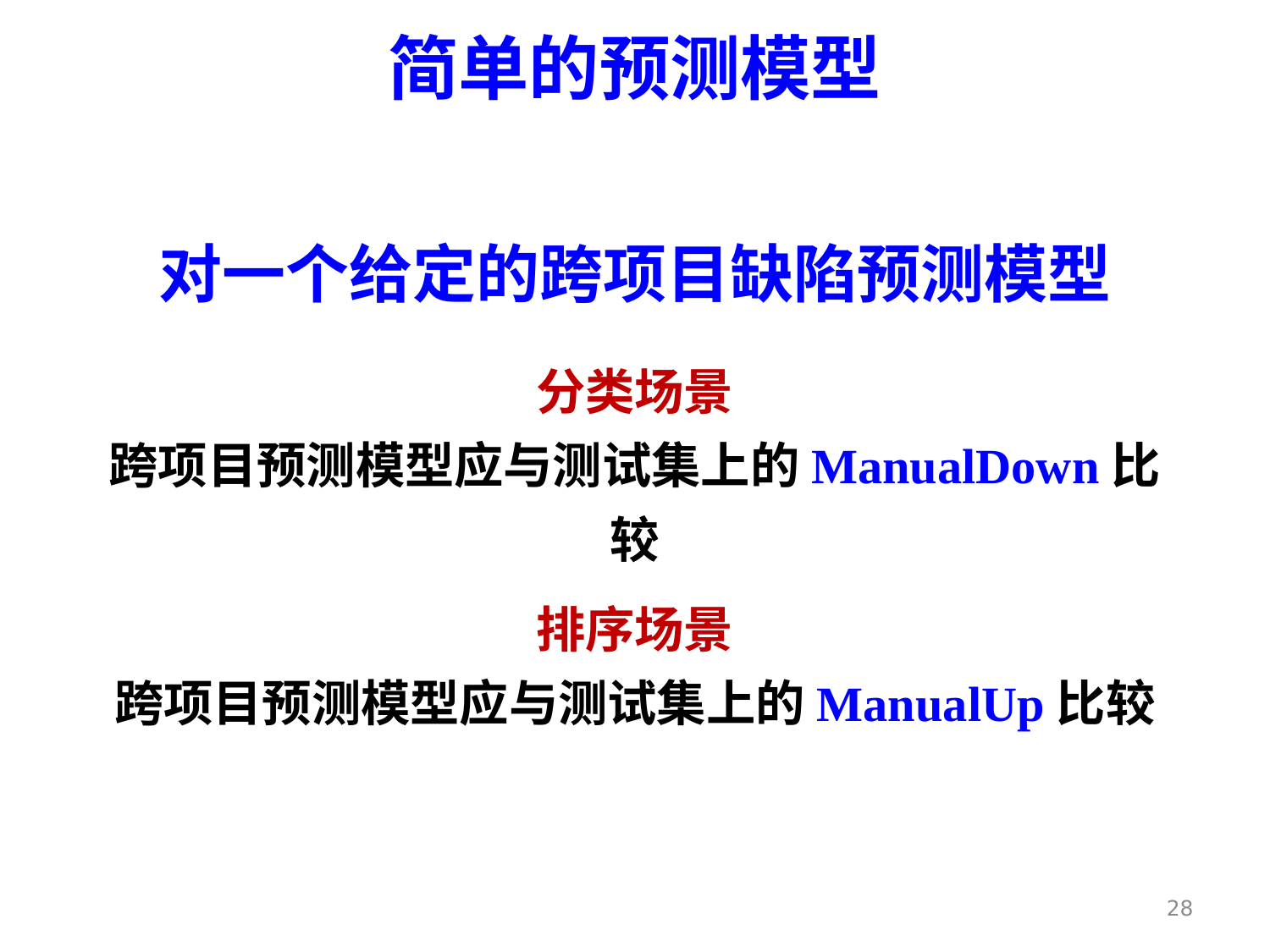

简单的预测模型
对一个给定的跨项目缺陷预测模型
分类场景
跨项目预测模型应与测试集上的ManualDown比较
排序场景
跨项目预测模型应与测试集上的ManualUp比较
28